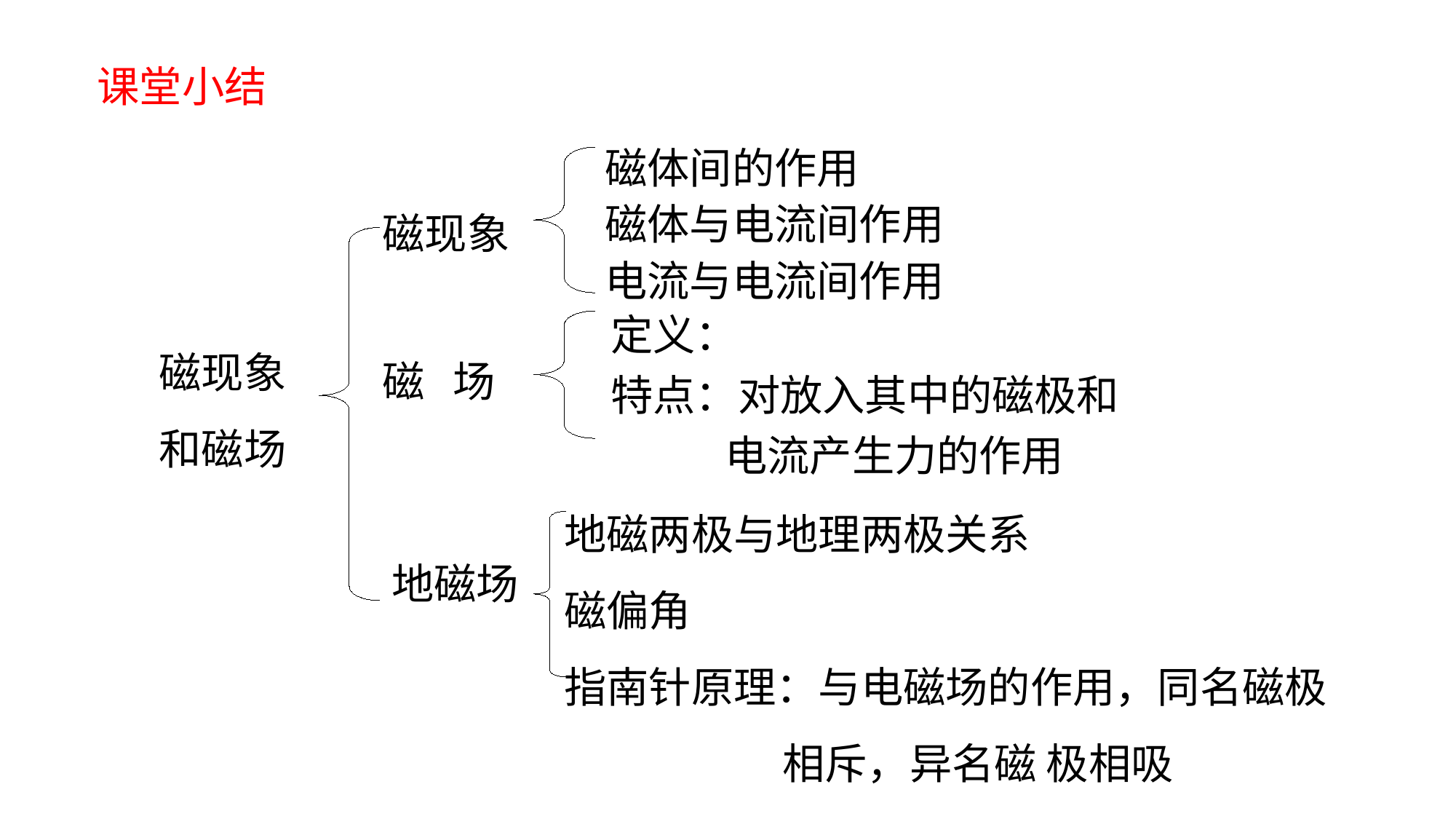

课堂小结
磁体间的作用
磁体与电流间作用
电流与电流间作用

磁现象

定义：
特点：对放入其中的磁极和
           电流产生力的作用

磁现象
和磁场
磁   场
地磁两极与地理两极关系
磁偏角
指南针原理：与电磁场的作用，同名磁极
                      相斥，异名磁 极相吸

地磁场